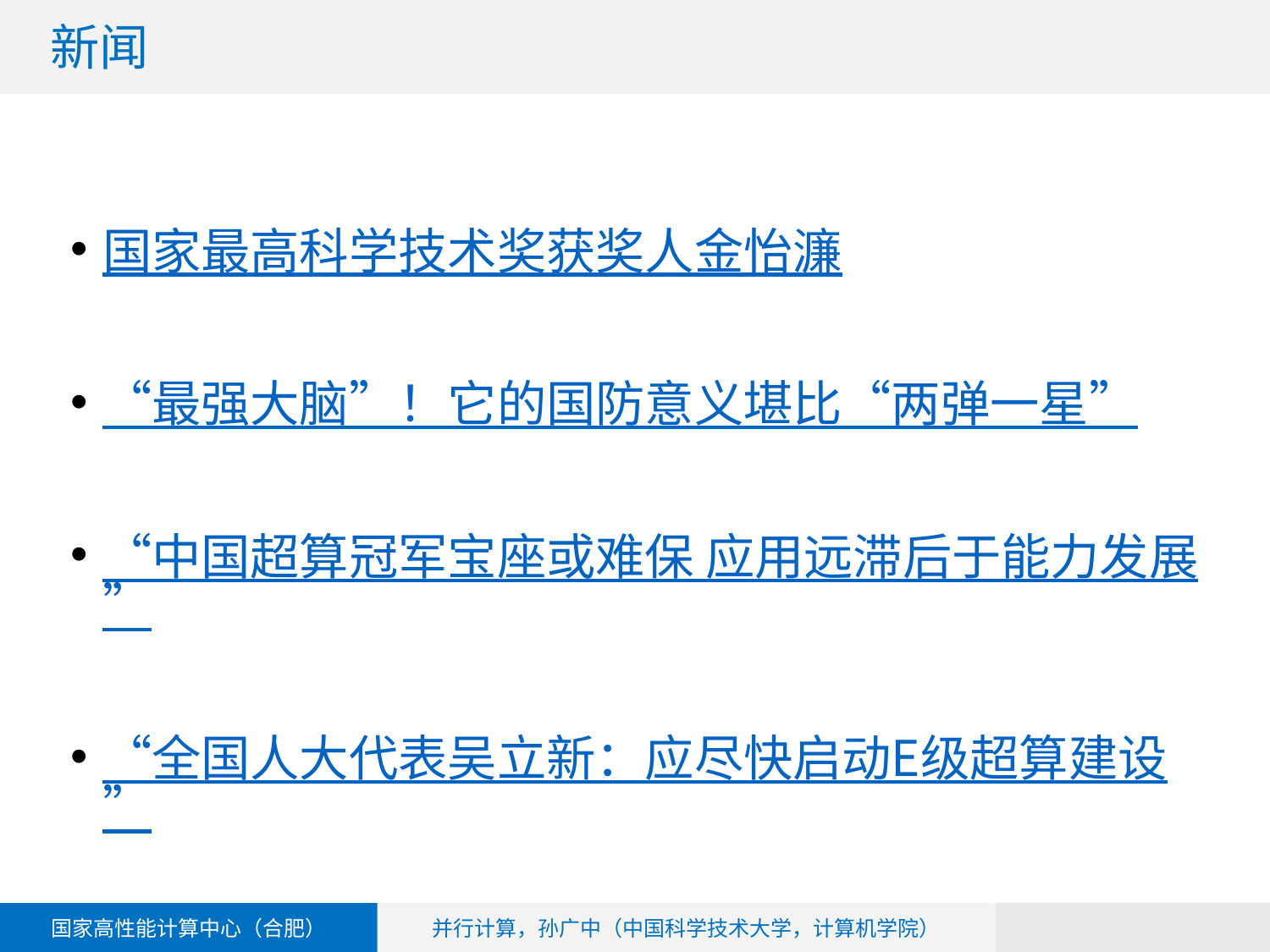

# 新闻

国家最高科学技术奖获奖人金怡濂

“最强大脑”！它的国防意义堪比“两弹一星”

“中国超算冠军宝座或难保 应用远滞后于能力发展”

“全国人大代表吴立新：应尽快启动E级超算建设”

7